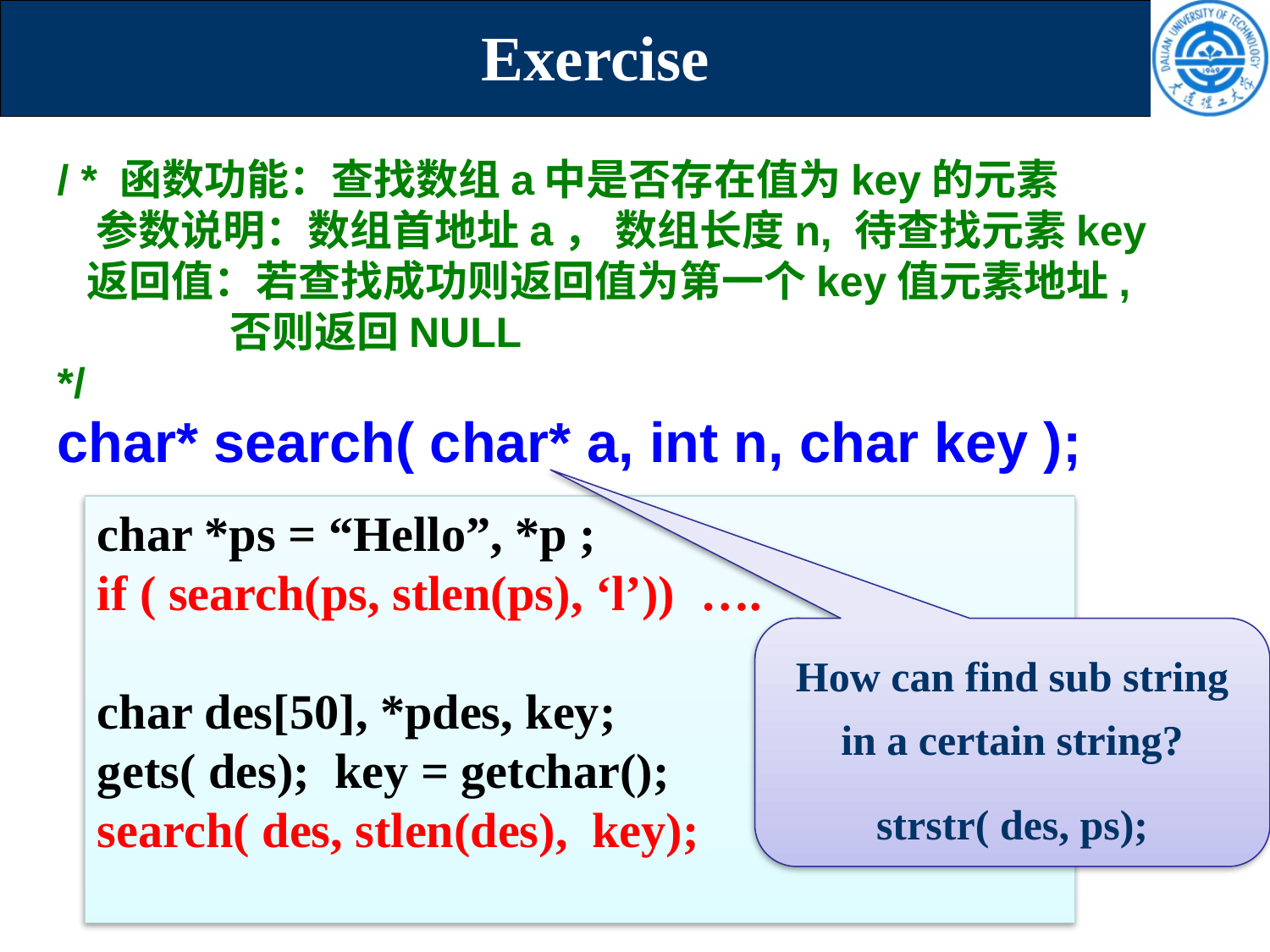

Exercise
/ * 函数功能：查找数组a中是否存在值为key的元素
   参数说明：数组首地址a， 数组长度n, 待查找元素key
  返回值：若查找成功则返回值为第一个key值元素地址,
                 否则返回NULL
*/
char* search( char* a, int n, char key );
char *ps = “Hello”, *p ;
if ( search(ps, stlen(ps), ‘l’))  ….

char des[50], *pdes, key;
gets( des);  key = getchar();
search( des, stlen(des),  key);

How can find sub string in a certain string?
strstr( des, ps);